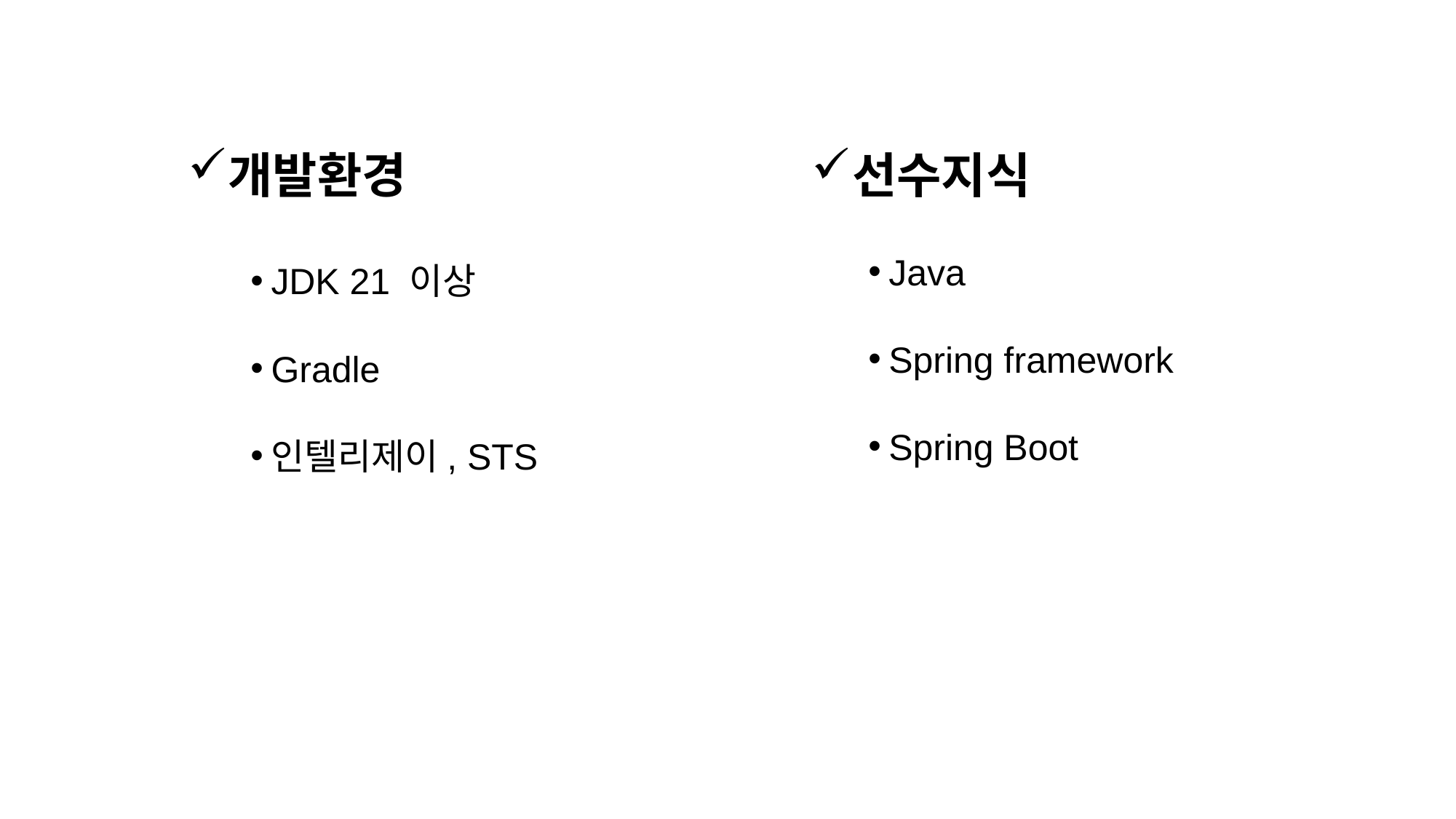

개발환경
선수지식
Java
Spring framework
Spring Boot
JDK 21 이상
Gradle
인텔리제이, STS